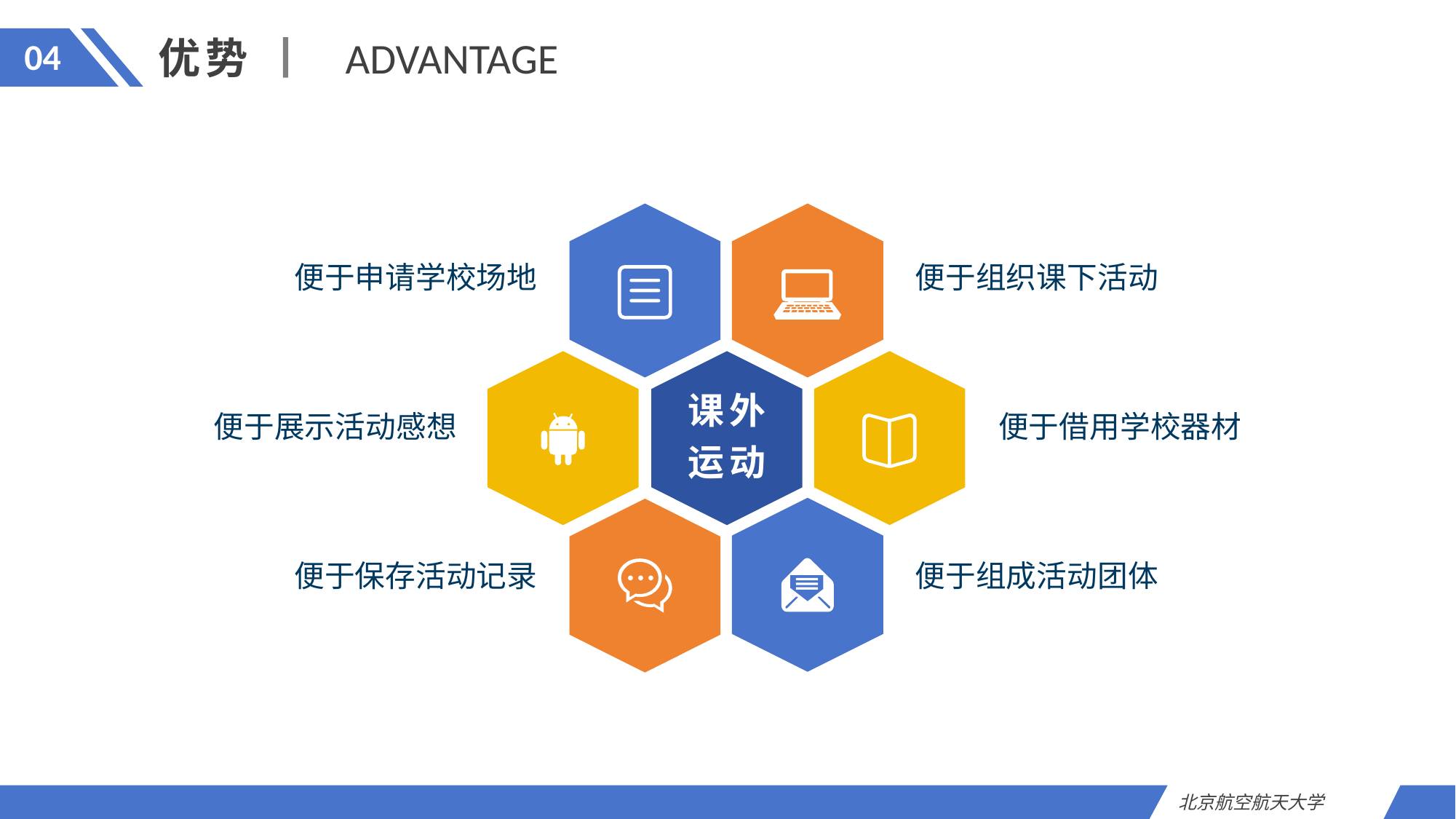

ADVANTAGE
优势

04

便于申请学校场地
便于组织课下活动

课外
运动

便于展示活动感想
便于借用学校器材

便于保存活动记录
便于组成活动团体

北京航空航天大学